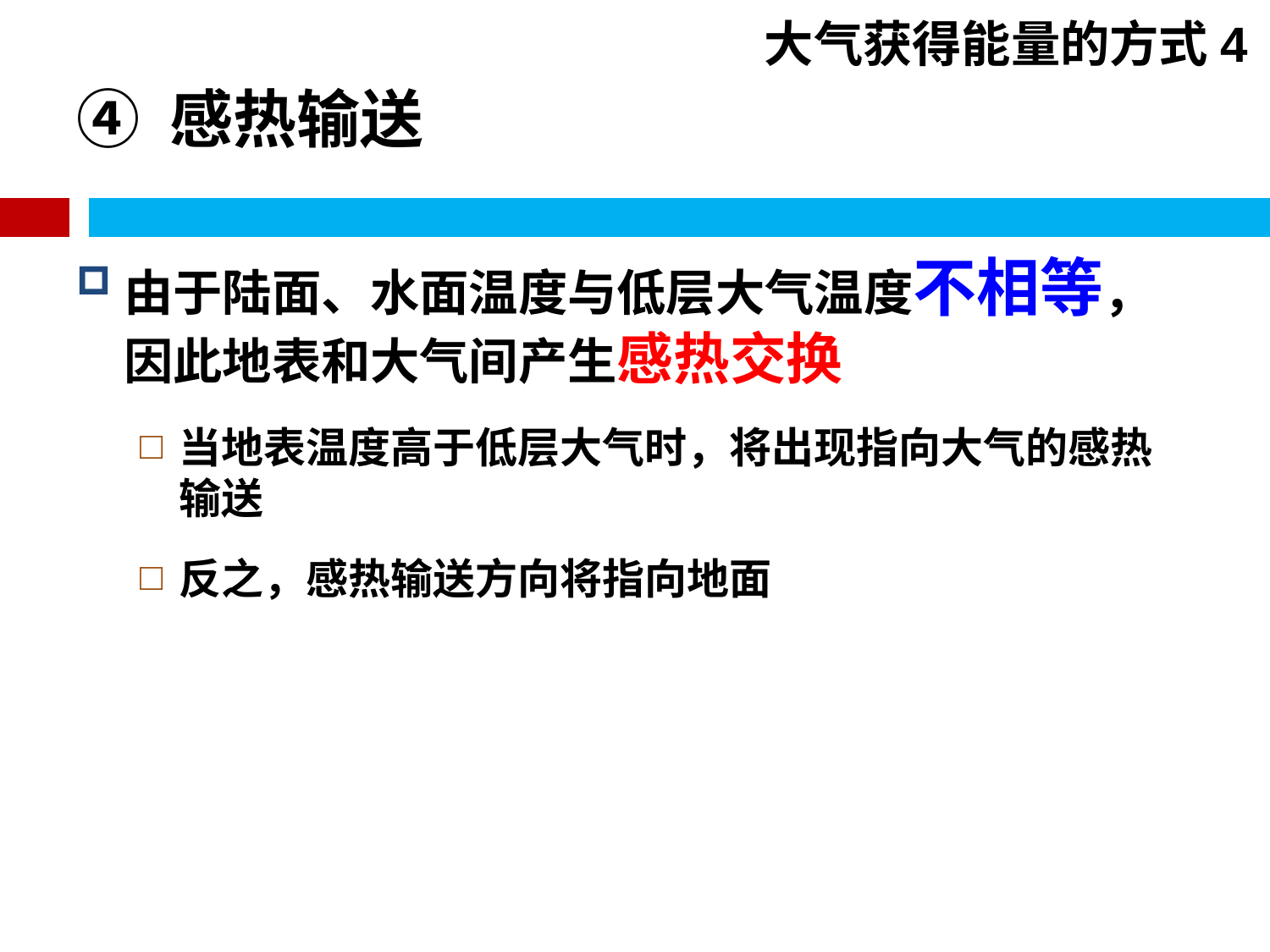

大气获得能量的方式4
# ④ 感热输送
由于陆面、水面温度与低层大气温度不相等，因此地表和大气间产生感热交换
当地表温度高于低层大气时，将出现指向大气的感热输送
反之，感热输送方向将指向地面